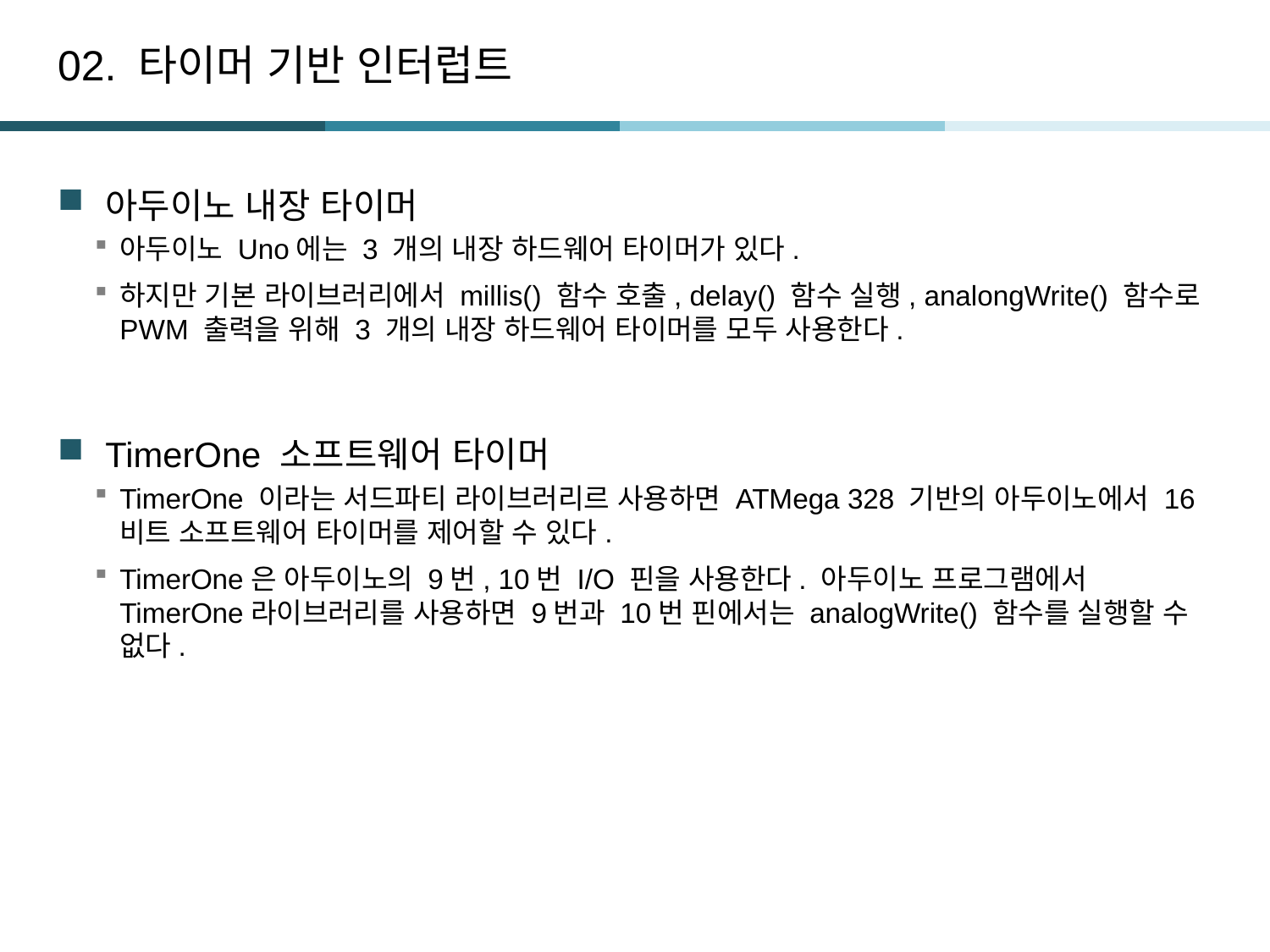

# 02. 타이머 기반 인터럽트
아두이노 내장 타이머
아두이노 Uno에는 3 개의 내장 하드웨어 타이머가 있다.
하지만 기본 라이브러리에서 millis() 함수 호출, delay() 함수 실행, analongWrite() 함수로 PWM 출력을 위해 3 개의 내장 하드웨어 타이머를 모두 사용한다.

TimerOne 소프트웨어 타이머
TimerOne 이라는 서드파티 라이브러리르 사용하면 ATMega 328 기반의 아두이노에서 16비트 소프트웨어 타이머를 제어할 수 있다.
TimerOne은 아두이노의 9번, 10번 I/O 핀을 사용한다. 아두이노 프로그램에서 TimerOne라이브러리를 사용하면 9번과 10번 핀에서는 analogWrite() 함수를 실행할 수 없다.